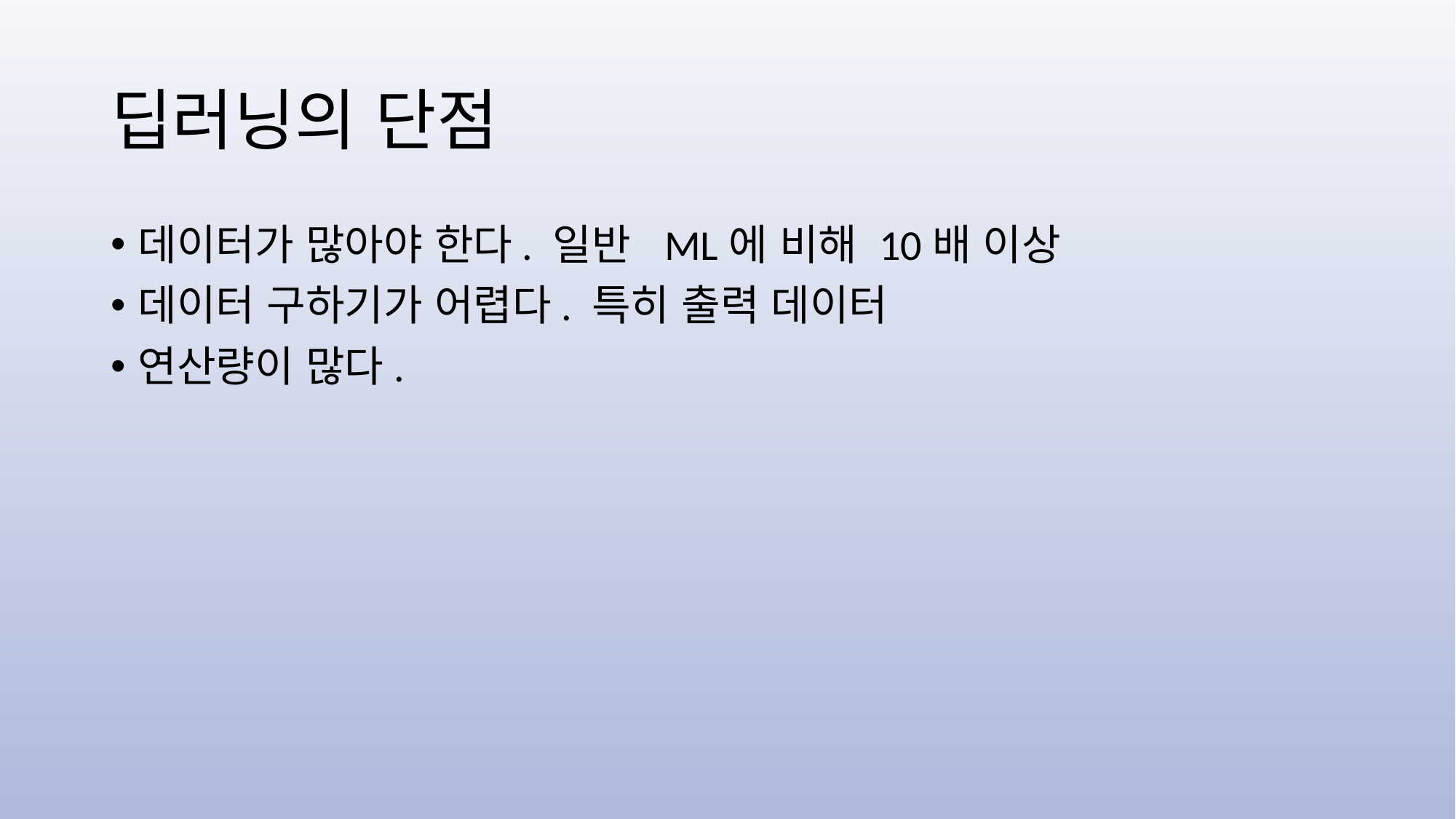

# 딥러닝의 단점
데이터가 많아야 한다. 일반  ML에 비해 10배 이상
데이터 구하기가 어렵다. 특히 출력 데이터
연산량이 많다.